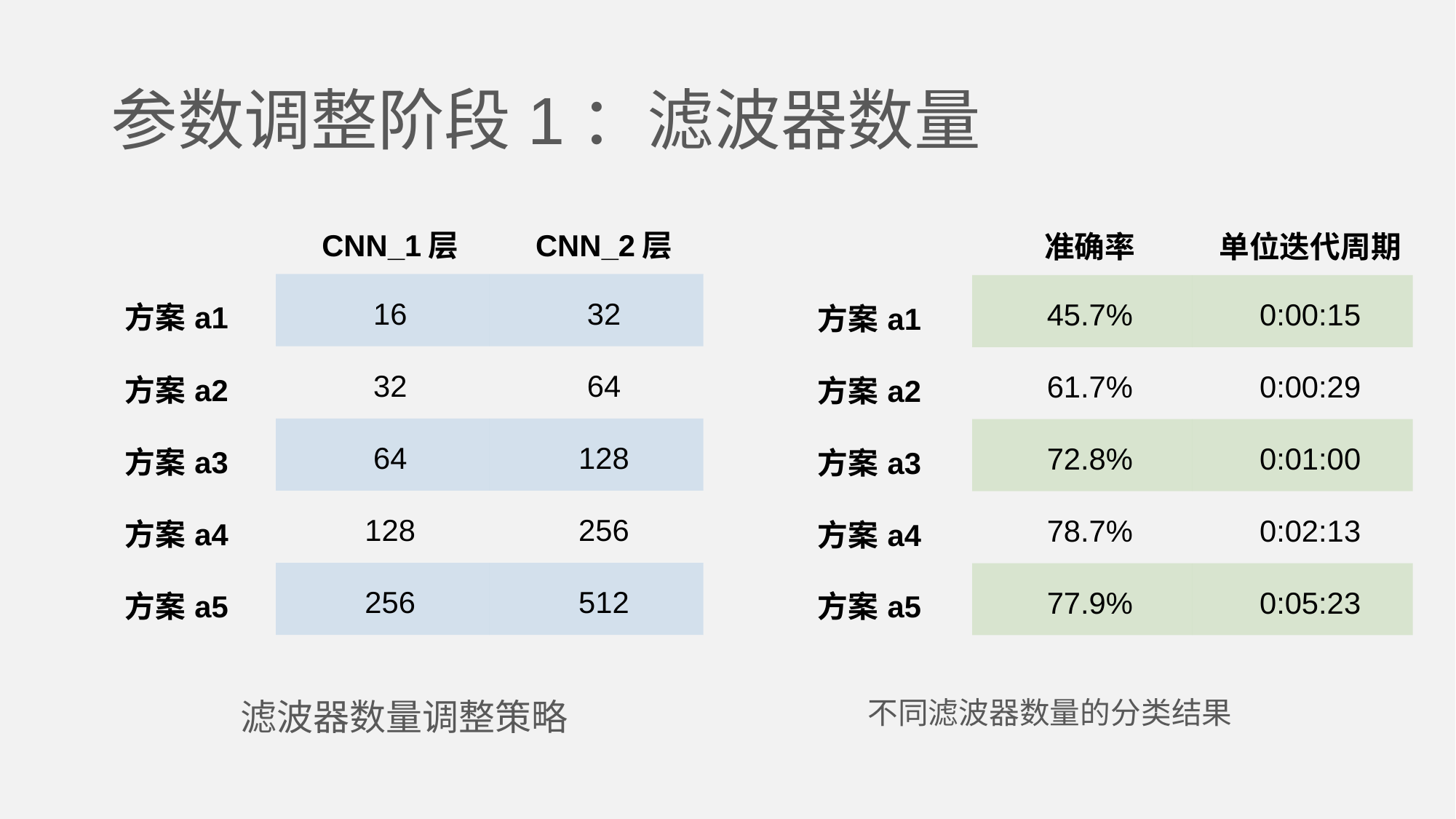

# 参数调整阶段1：滤波器数量
|  | CNN\_1层 | CNN\_2层 |
| --- | --- | --- |
| 方案a1 | 16 | 32 |
| 方案a2 | 32 | 64 |
| 方案a3 | 64 | 128 |
| 方案a4 | 128 | 256 |
| 方案a5 | 256 | 512 |
|  | 准确率 | 单位迭代周期 |
| --- | --- | --- |
| 方案a1 | 45.7% | 0:00:15 |
| 方案a2 | 61.7% | 0:00:29 |
| 方案a3 | 72.8% | 0:01:00 |
| 方案a4 | 78.7% | 0:02:13 |
| 方案a5 | 77.9% | 0:05:23 |
滤波器数量调整策略
不同滤波器数量的分类结果